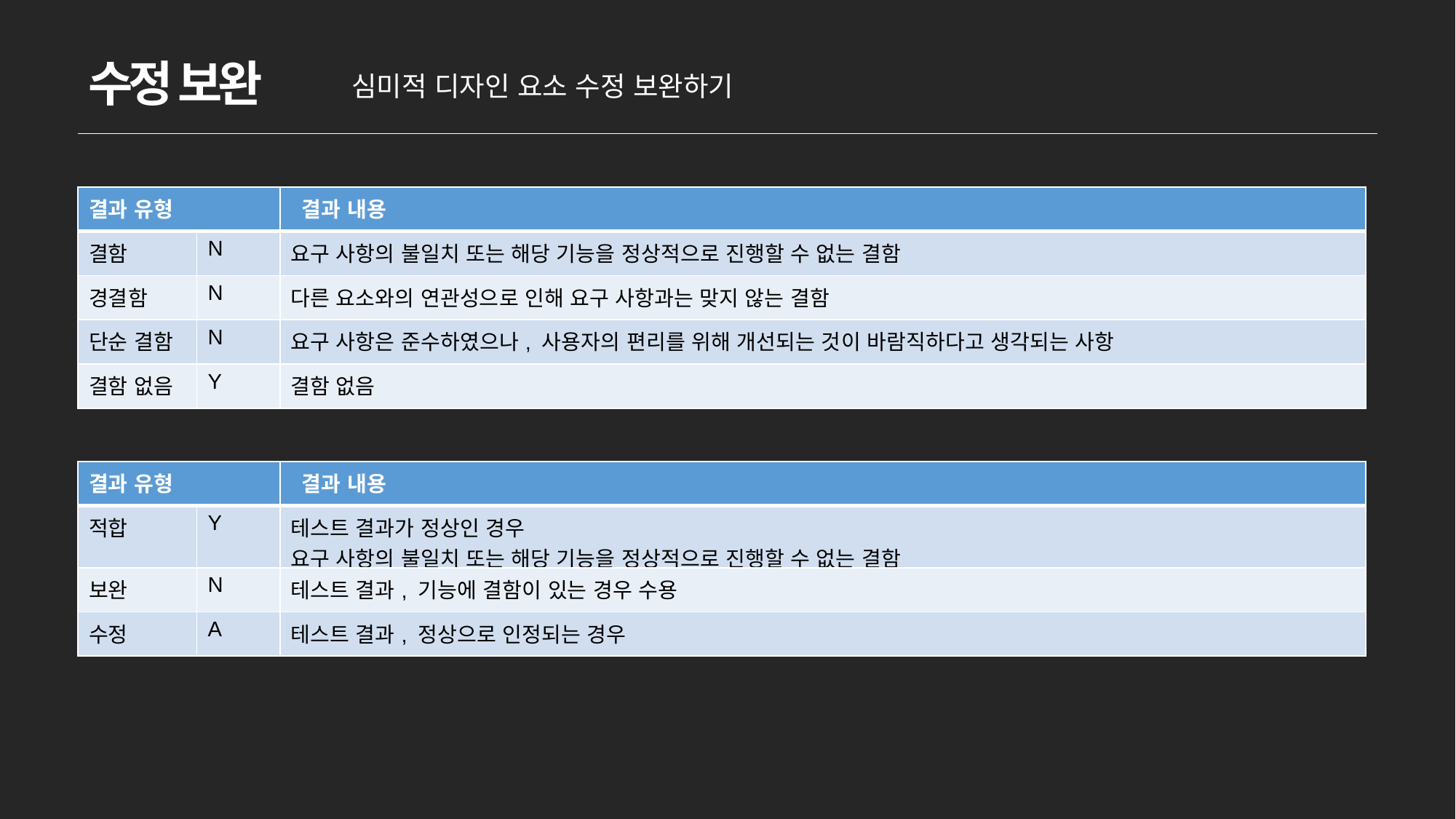

수정 보완
심미적 디자인 요소 수정 보완하기
| 결과 유형 |  | 결과 내용 |
| --- | --- | --- |
| 결함 | N | 요구 사항의 불일치 또는 해당 기능을 정상적으로 진행할 수 없는 결함 |
| 경결함 | N | 다른 요소와의 연관성으로 인해 요구 사항과는 맞지 않는 결함 |
| 단순 결함 | N | 요구 사항은 준수하였으나, 사용자의 편리를 위해 개선되는 것이 바람직하다고 생각되는 사항 |
| 결함 없음 | Y | 결함 없음 |
| 결과 유형 |  | 결과 내용 |
| --- | --- | --- |
| 적합 | Y | 테스트 결과가 정상인 경우 요구 사항의 불일치 또는 해당 기능을 정상적으로 진행할 수 없는 결함 |
| 보완 | N | 테스트 결과, 기능에 결함이 있는 경우 수용 |
| 수정 | A | 테스트 결과, 정상으로 인정되는 경우 |